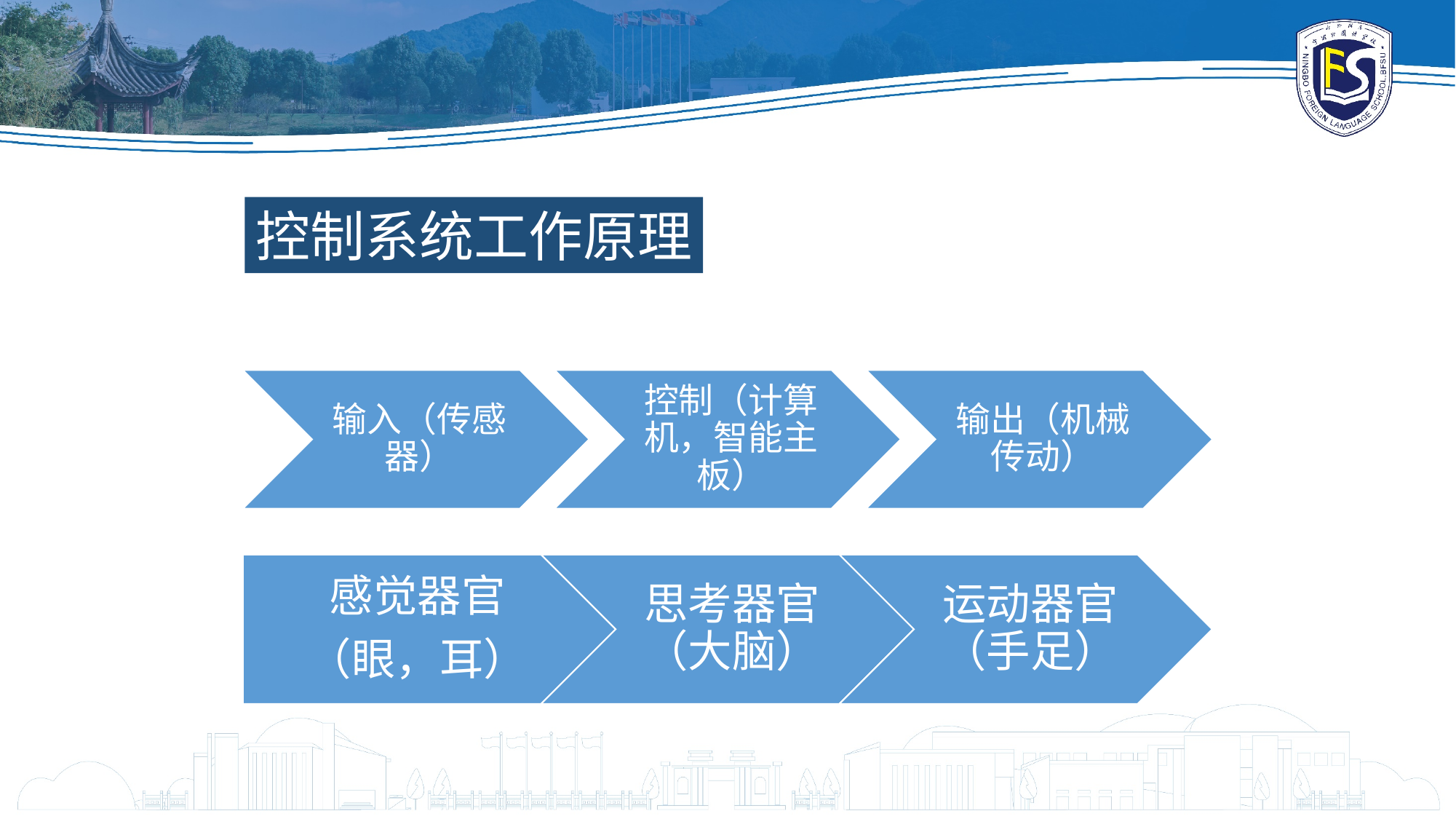

控制系统工作原理
输入（传感器）
控制（计算机，智能主板）
输出（机械传动）
感觉器官
（眼，耳）
思考器官（大脑）
运动器官（手足）